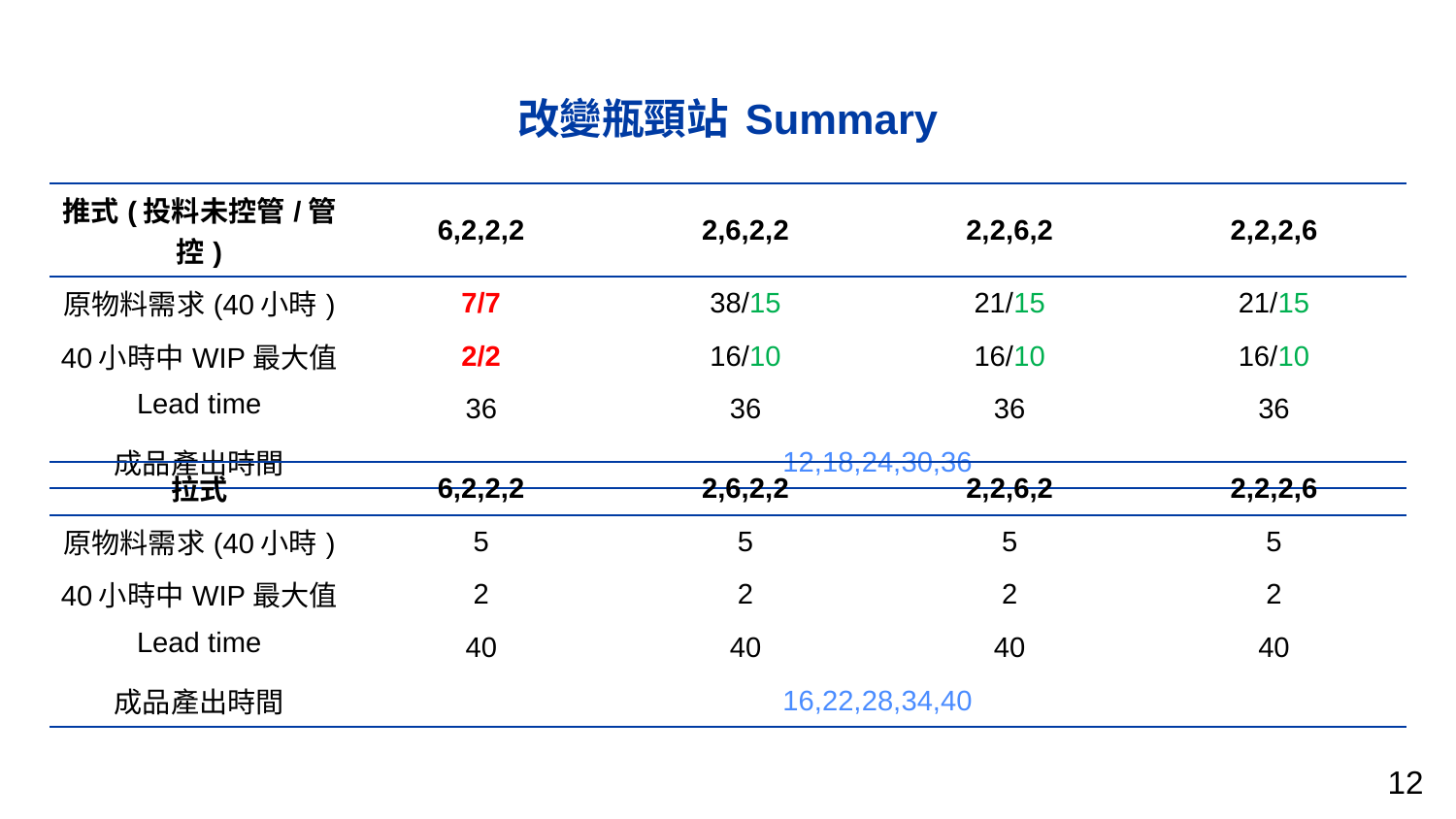

# 改變瓶頸站 Summary
| 推式(投料未控管/管控) | 6,2,2,2 | 2,6,2,2 | 2,2,6,2 | 2,2,2,6 |
| --- | --- | --- | --- | --- |
| 原物料需求(40小時) | 7/7 | 38/15 | 21/15 | 21/15 |
| 40小時中WIP最大值 | 2/2 | 16/10 | 16/10 | 16/10 |
| Lead time | 36 | 36 | 36 | 36 |
| 成品產出時間 | 12,18,24,30,36 | 12,18,24,30,36 | 12,18,24,30,36 | 12,18,24,30,36 |
| 拉式 | 6,2,2,2 | 2,6,2,2 | 2,2,6,2 | 2,2,2,6 |
| --- | --- | --- | --- | --- |
| 原物料需求(40小時) | 5 | 5 | 5 | 5 |
| 40小時中WIP最大值 | 2 | 2 | 2 | 2 |
| Lead time | 40 | 40 | 40 | 40 |
| 成品產出時間 | 16,22,28,34,40 |  |  |  |